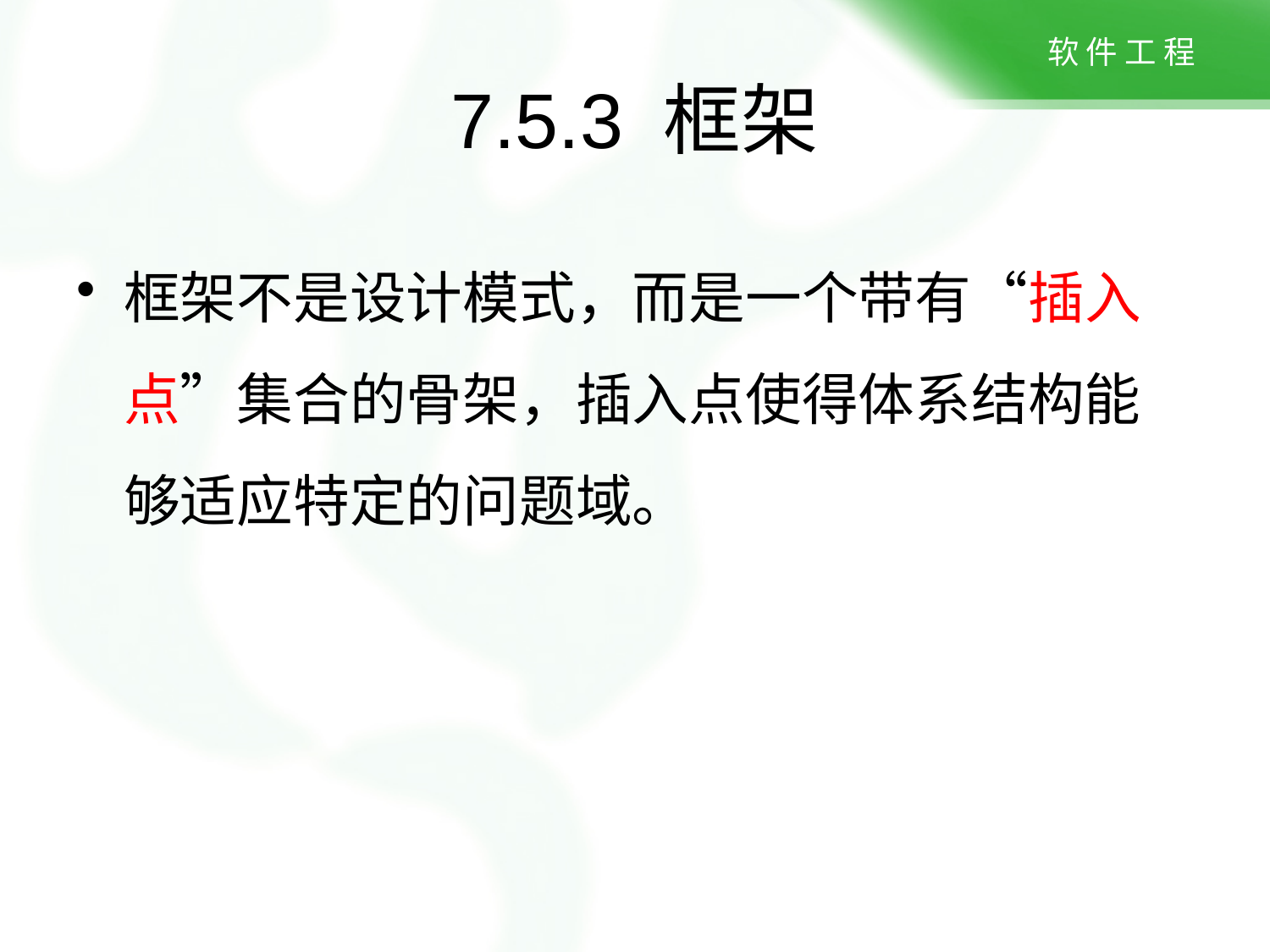

7.5.3 框架
框架不是设计模式，而是一个带有“插入点”集合的骨架，插入点使得体系结构能够适应特定的问题域。